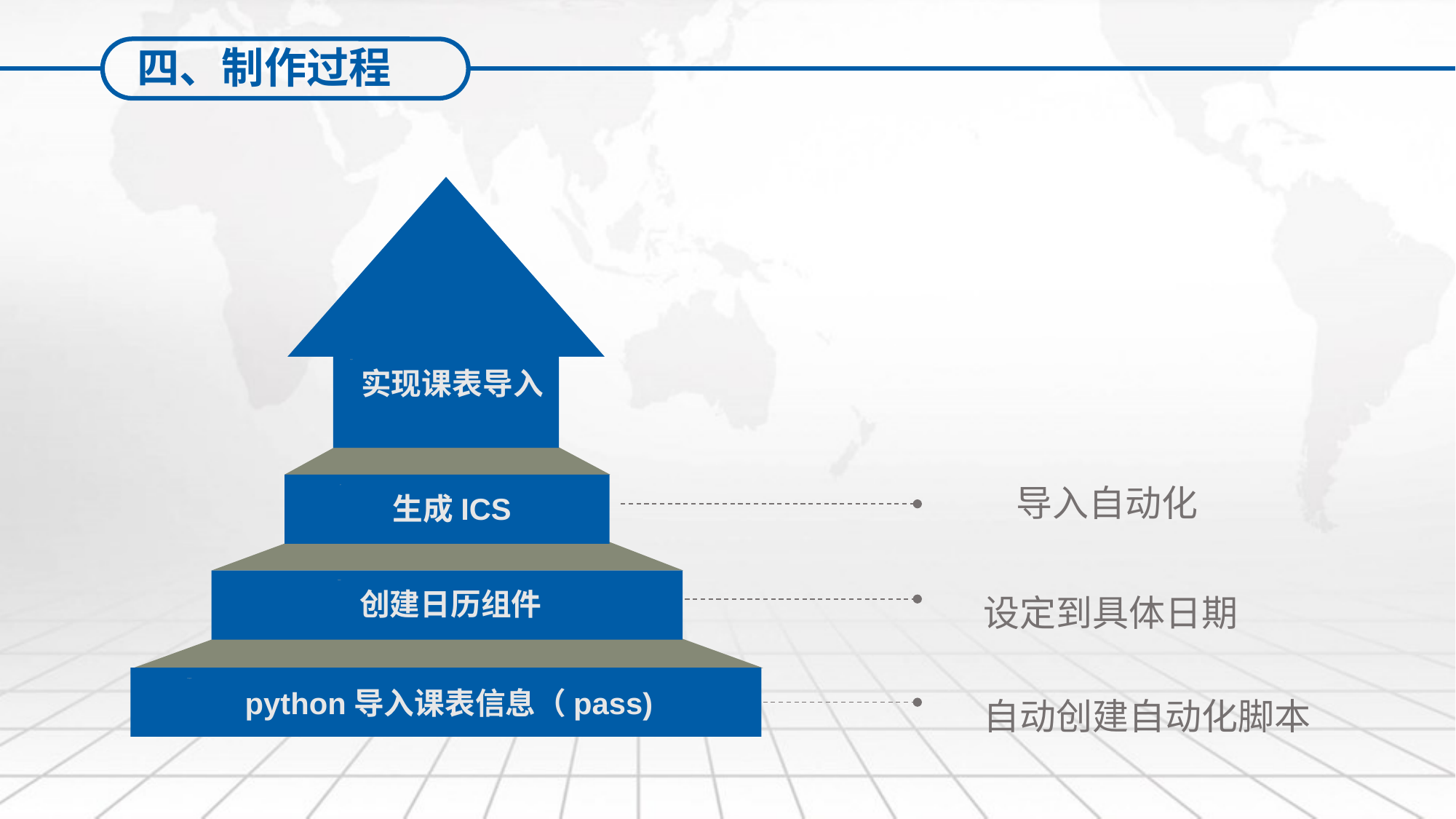

四、制作过程

实现课表导入

生成ICS

创建日历组件

python导入课表信息（pass)
导入自动化
设定到具体日期
自动创建自动化脚本